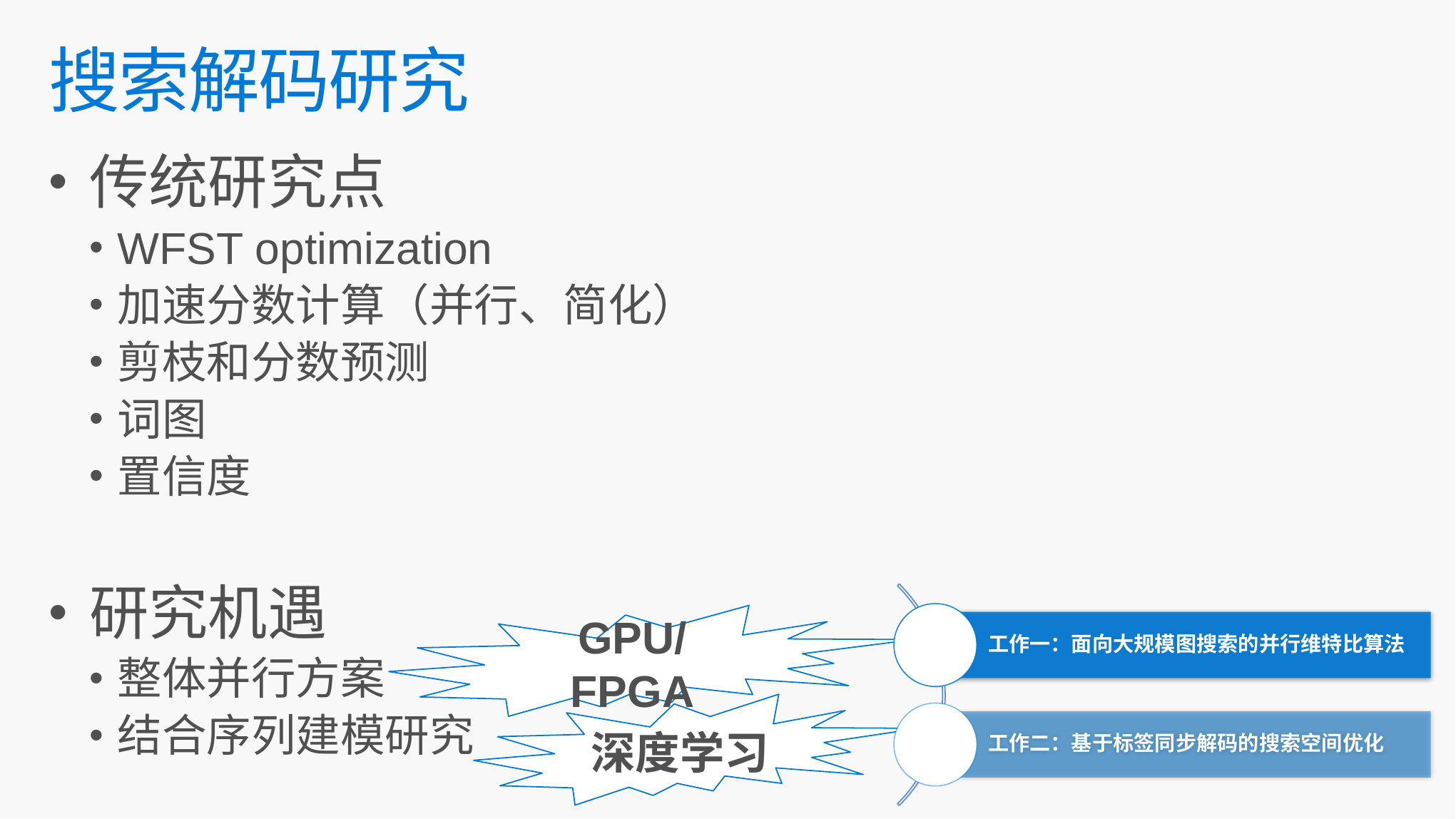

# 搜索解码研究
传统研究点
WFST optimization
加速分数计算（并行、简化）
剪枝和分数预测
词图
置信度

研究机遇
整体并行方案
结合序列建模研究
工作一：面向大规模图搜索的并行维特比算法
工作二：基于标签同步解码的搜索空间优化
GPU/FPGA
深度学习